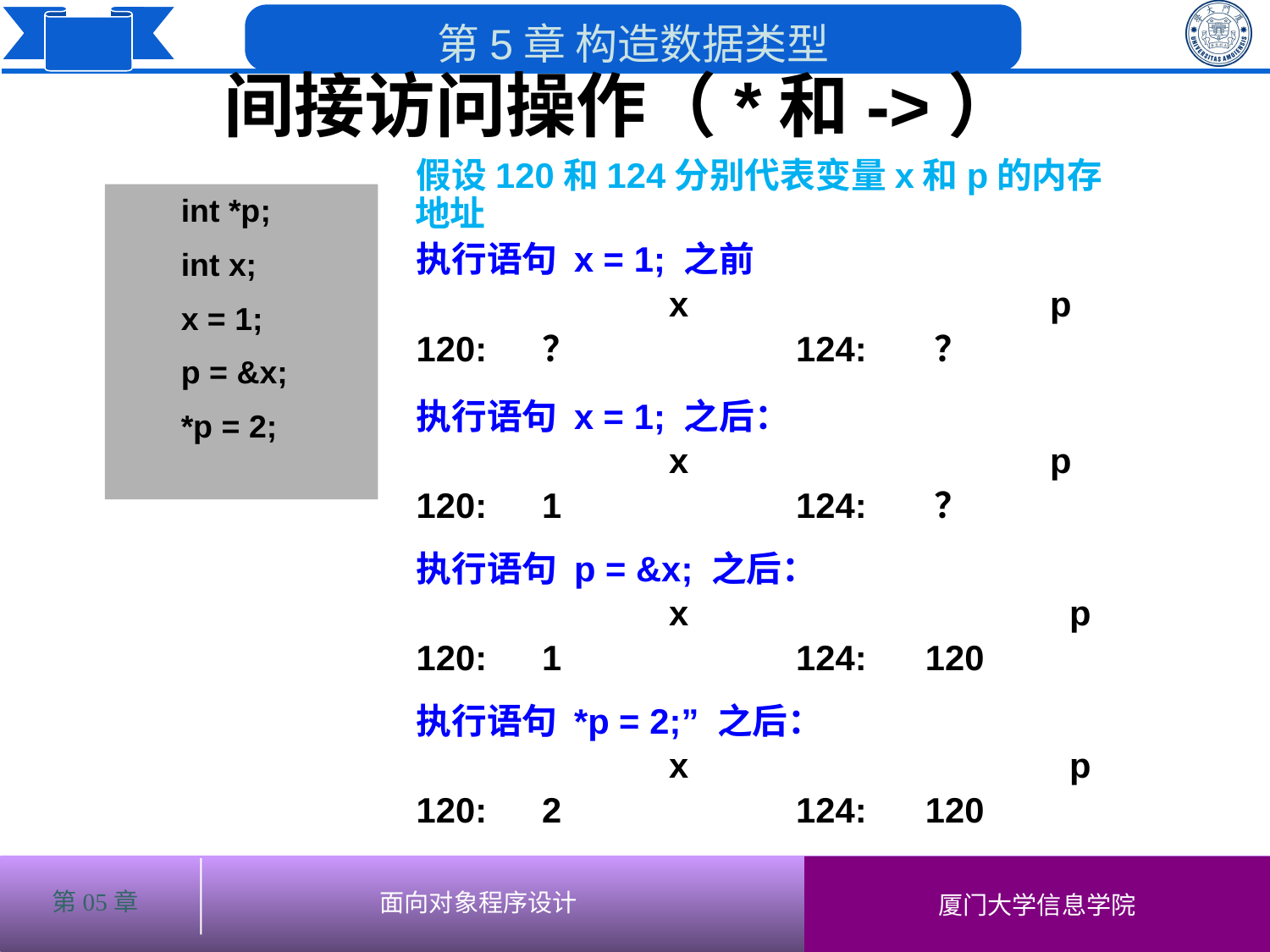

间接访问操作（*和->）
     假设120和124分别代表变量x和p的内存地址
     执行语句 x = 1; 之前
		  	x              		p
     120: 	？		124:      ？
     执行语句 x = 1; 之后：
			x              		p
     120: 	1		124:      ？
     执行语句 p = &x; 之后：
			x              		  p
     120: 	1		124:      120
     执行语句 *p = 2;” 之后：
			x             		  p
     120: 	2		124:      120
int *p;
int x;
x = 1;
p = &x;
*p = 2;

52